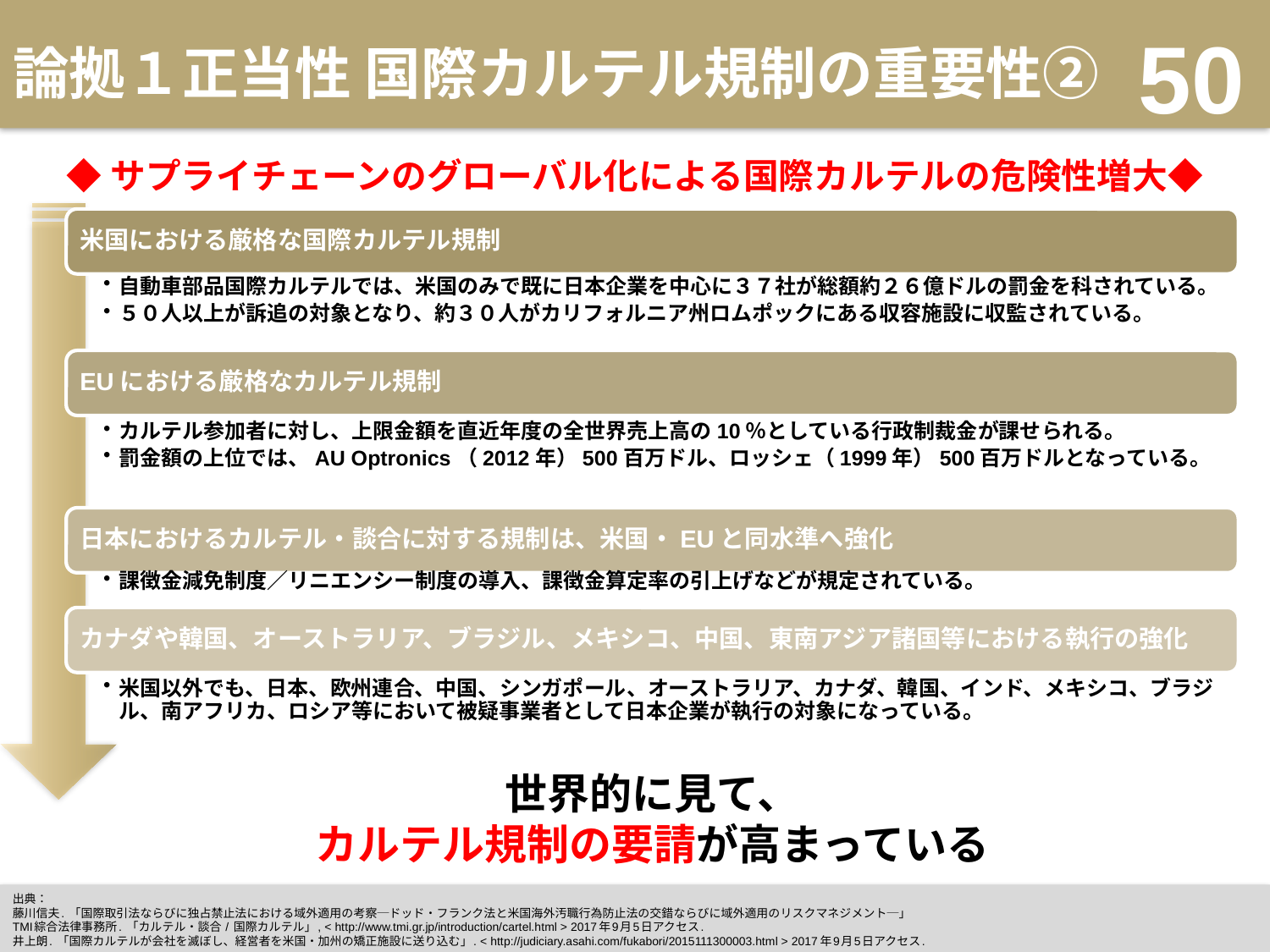

# 論拠１正当性 国際カルテル規制の重要性②
50
◆サプライチェーンのグローバル化による国際カルテルの危険性増大◆
米国における厳格な国際カルテル規制
自動車部品国際カルテルでは、米国のみで既に日本企業を中心に３７社が総額約２６億ドルの罰金を科されている。
５０人以上が訴追の対象となり、約３０人がカリフォルニア州ロムポックにある収容施設に収監されている。
EUにおける厳格なカルテル規制
カルテル参加者に対し、上限金額を直近年度の全世界売上高の10％としている行政制裁金が課せられる。
罰金額の上位では、AU Optronics（2012年）500百万ドル、ロッシェ（1999年）500百万ドルとなっている。
日本におけるカルテル・談合に対する規制は、米国・EUと同水準へ強化
課徴金減免制度／リニエンシー制度の導入、課徴金算定率の引上げなどが規定されている。
カナダや韓国、オーストラリア、ブラジル、メキシコ、中国、東南アジア諸国等における執行の強化
米国以外でも、日本、欧州連合、中国、シンガポール、オーストラリア、カナダ、韓国、インド、メキシコ、ブラジル、南アフリカ、ロシア等において被疑事業者として日本企業が執行の対象になっている。

世界的に見て、
カルテル規制の要請が高まっている
出典：
藤川信夫. 「国際取引法ならびに独占禁止法における域外適用の考察─ドッド・フランク法と米国海外汚職行為防止法の交錯ならびに域外適用のリスクマネジメント─」
TMI綜合法律事務所. 「カルテル・談合 / 国際カルテル」, < http://www.tmi.gr.jp/introduction/cartel.html > 2017年9月5日アクセス.
井上朗. 「国際カルテルが会社を滅ぼし、経営者を米国・加州の矯正施設に送り込む」. < http://judiciary.asahi.com/fukabori/2015111300003.html > 2017年9月5日アクセス.